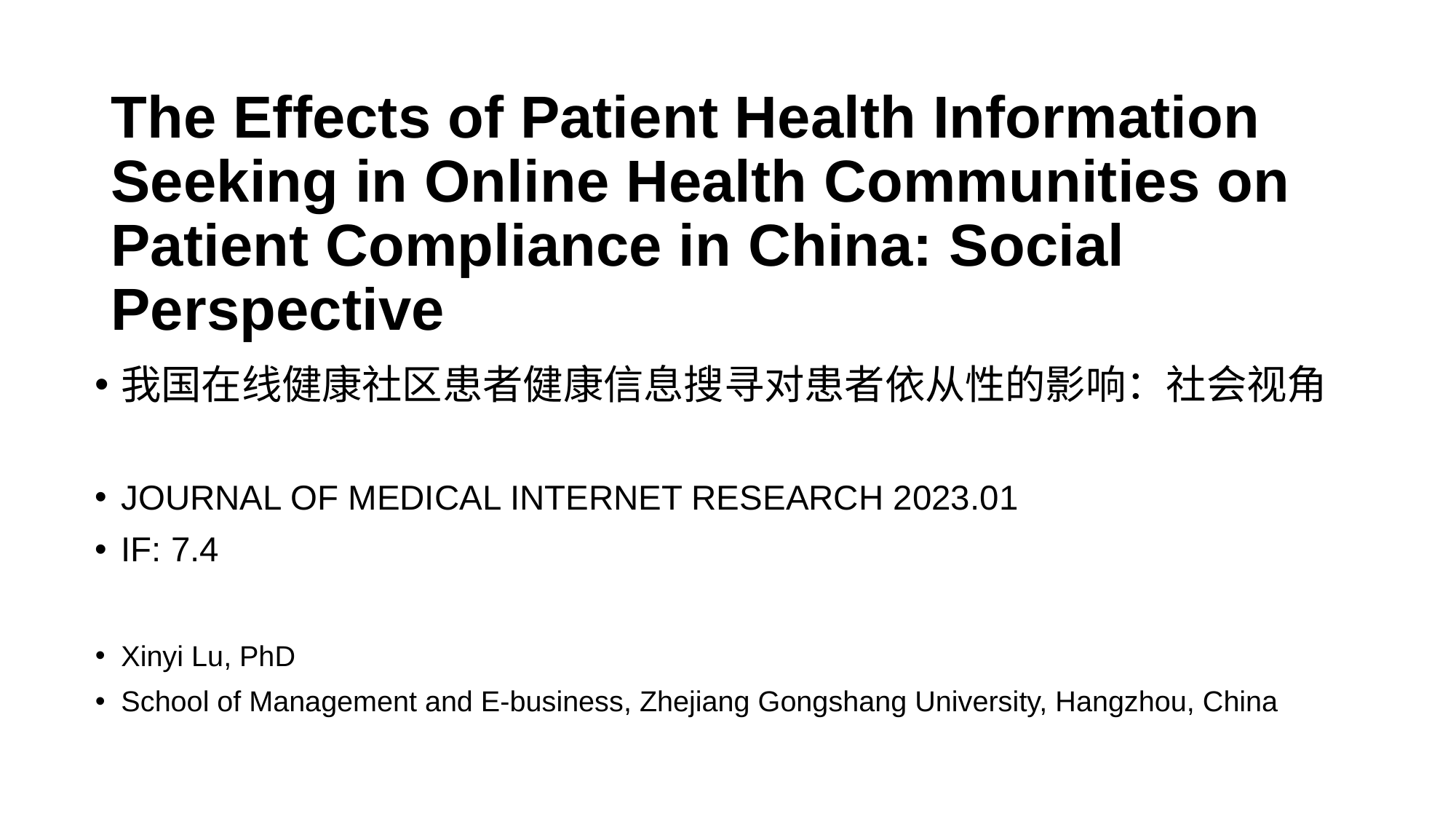

# The Effects of Patient Health Information Seeking in Online Health Communities on Patient Compliance in China: Social Perspective
我国在线健康社区患者健康信息搜寻对患者依从性的影响：社会视角

JOURNAL OF MEDICAL INTERNET RESEARCH 2023.01
IF: 7.4

Xinyi Lu, PhD
School of Management and E-business, Zhejiang Gongshang University, Hangzhou, China